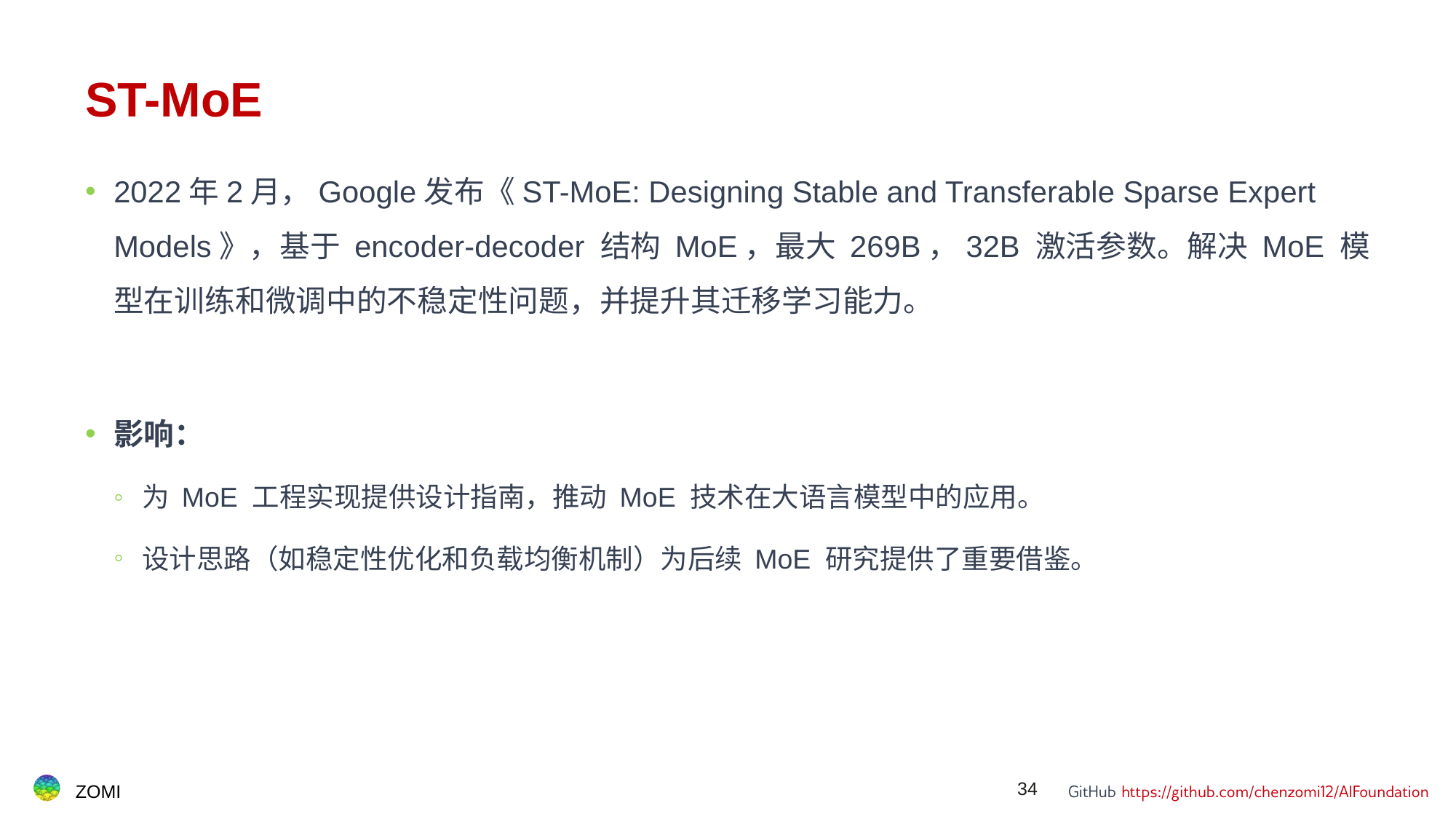

# ST-MoE
2022年2月，Google发布《ST-MoE: Designing Stable and Transferable Sparse Expert Models》，基于 encoder-decoder 结构 MoE，最大 269B，32B 激活参数。解决 MoE 模型在训练和微调中的不稳定性问题，并提升其迁移学习能力。

影响：
为 MoE 工程实现提供设计指南，推动 MoE 技术在大语言模型中的应用。
设计思路（如稳定性优化和负载均衡机制）为后续 MoE 研究提供了重要借鉴。